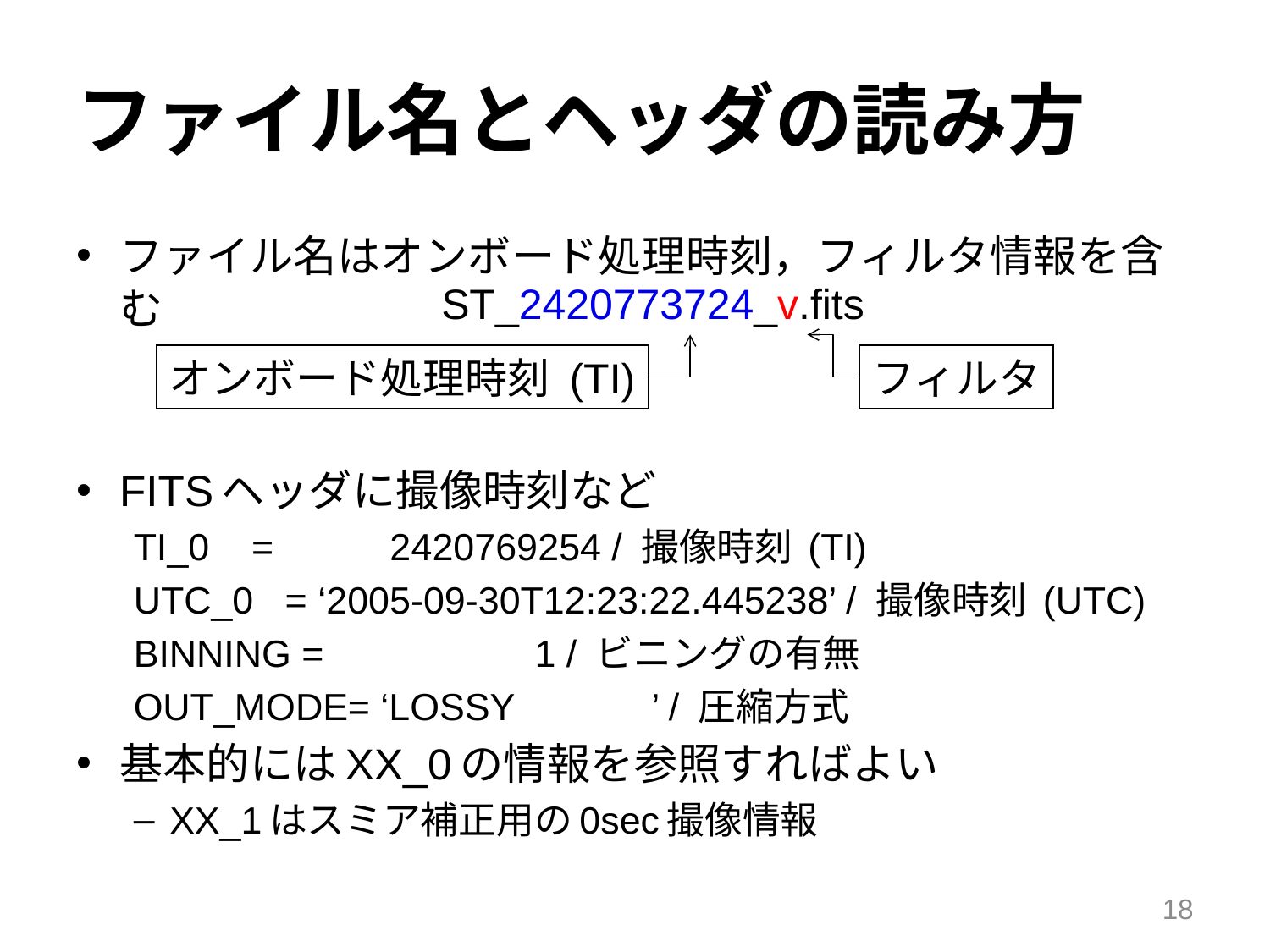

# ファイル名とヘッダの読み方
ファイル名はオンボード処理時刻，フィルタ情報を含む

FITSヘッダに撮像時刻など
TI_0    =           2420769254 / 撮像時刻 (TI)
UTC_0   = ‘2005-09-30T12:23:22.445238’ / 撮像時刻 (UTC)
BINNING =                    1 / ビニングの有無
OUT_MODE= ‘LOSSY             ’ / 圧縮方式
基本的にはXX_0の情報を参照すればよい
XX_1はスミア補正用の0sec撮像情報
ST_2420773724_v.fits
オンボード処理時刻 (TI)
フィルタ
18